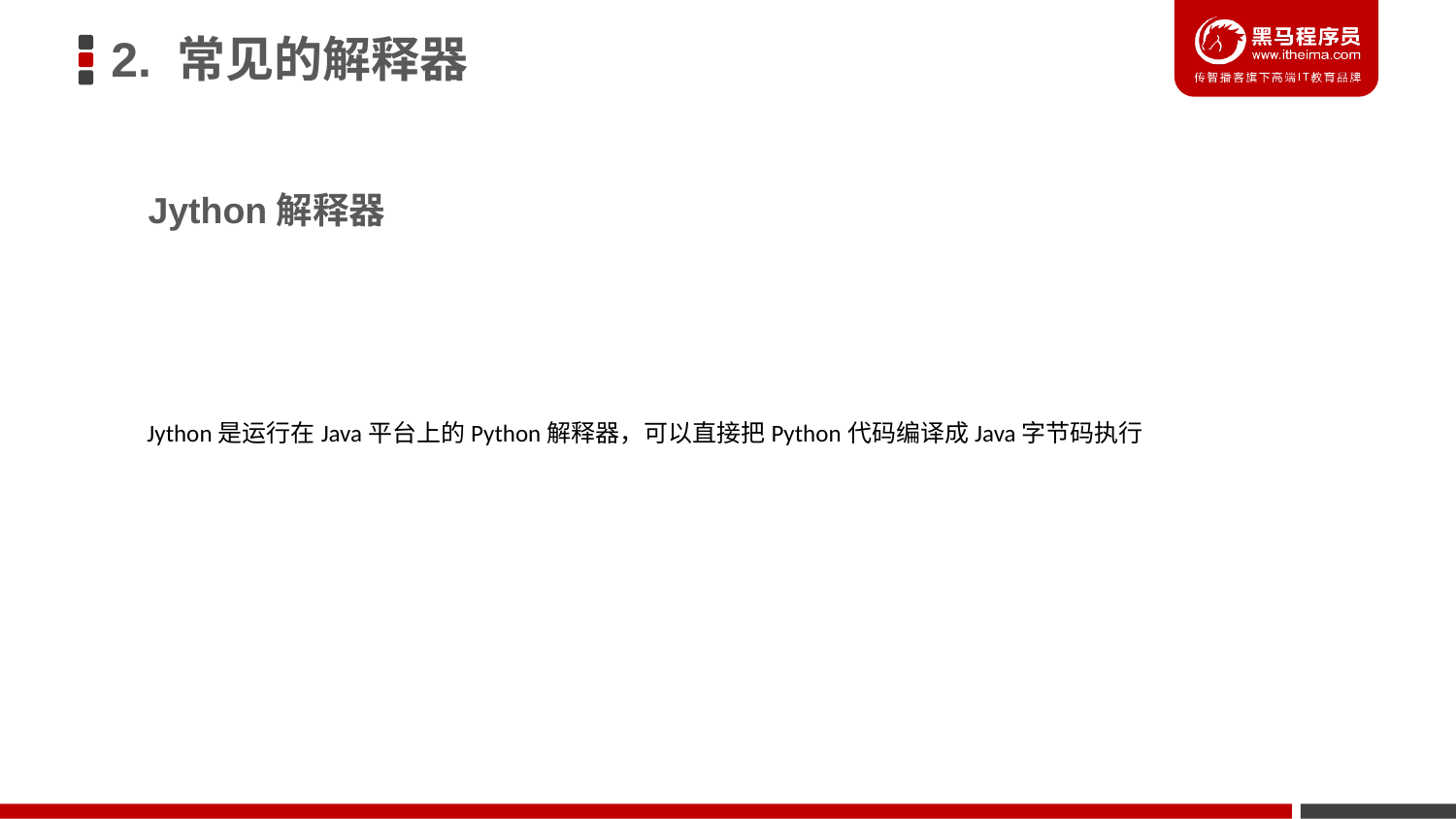

2. 常见的解释器
Jython解释器
Jython是运行在Java平台上的Python解释器，可以直接把Python代码编译成Java字节码执行